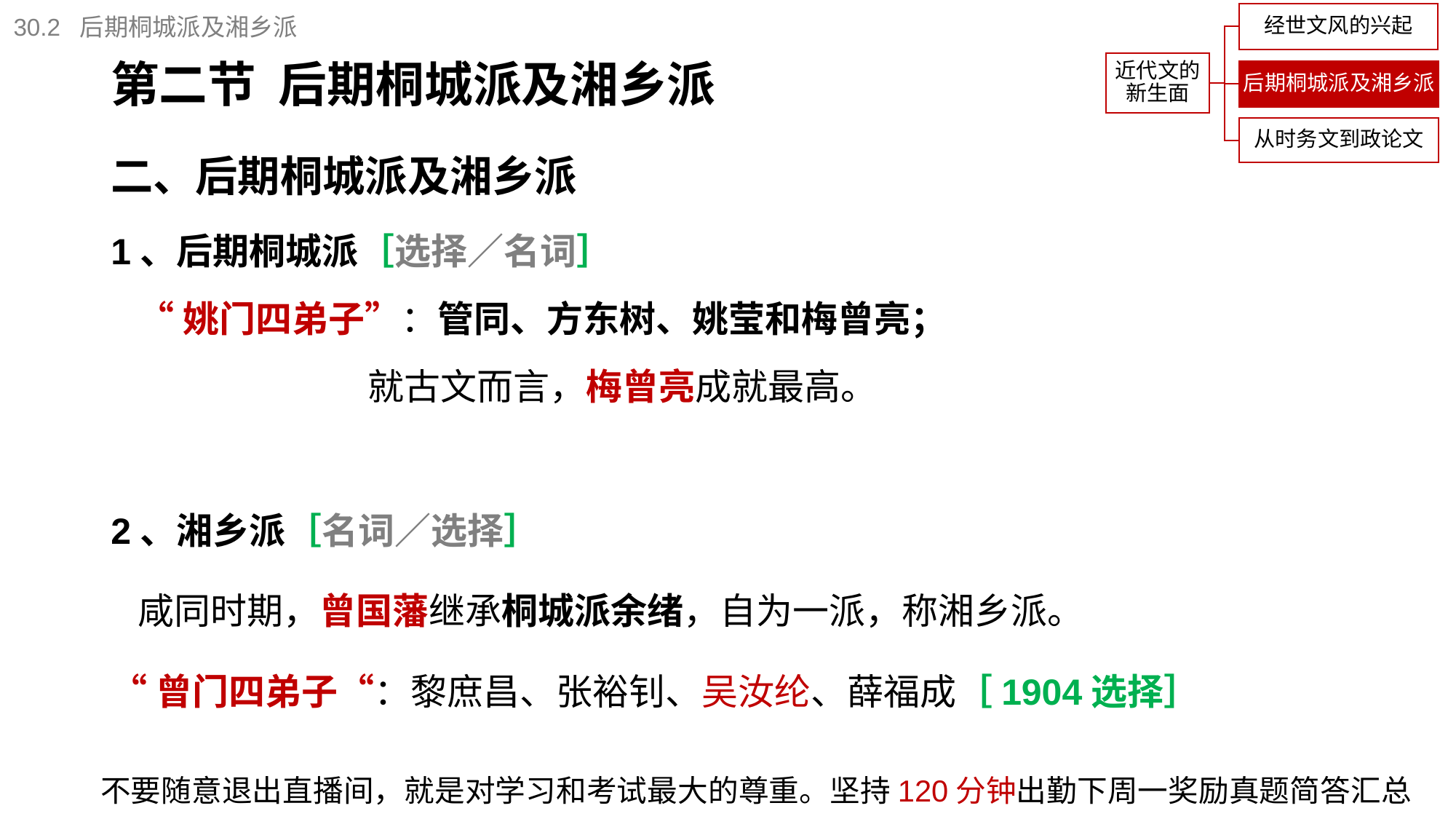

近代文的新生面
经世文风的兴起
后期桐城派及湘乡派
从时务文到政论文
30.2  后期桐城派及湘乡派
# 第二节  后期桐城派及湘乡派
二、后期桐城派及湘乡派
1、后期桐城派［选择／名词］
“姚门四弟子”：管同、方东树、姚莹和梅曾亮；
                           就古文而言，梅曾亮成就最高。

2、湘乡派［名词／选择］
咸同时期，曾国藩继承桐城派余绪，自为一派，称湘乡派。
“曾门四弟子“：黎庶昌、张裕钊、吴汝纶、薛福成［1904选择］